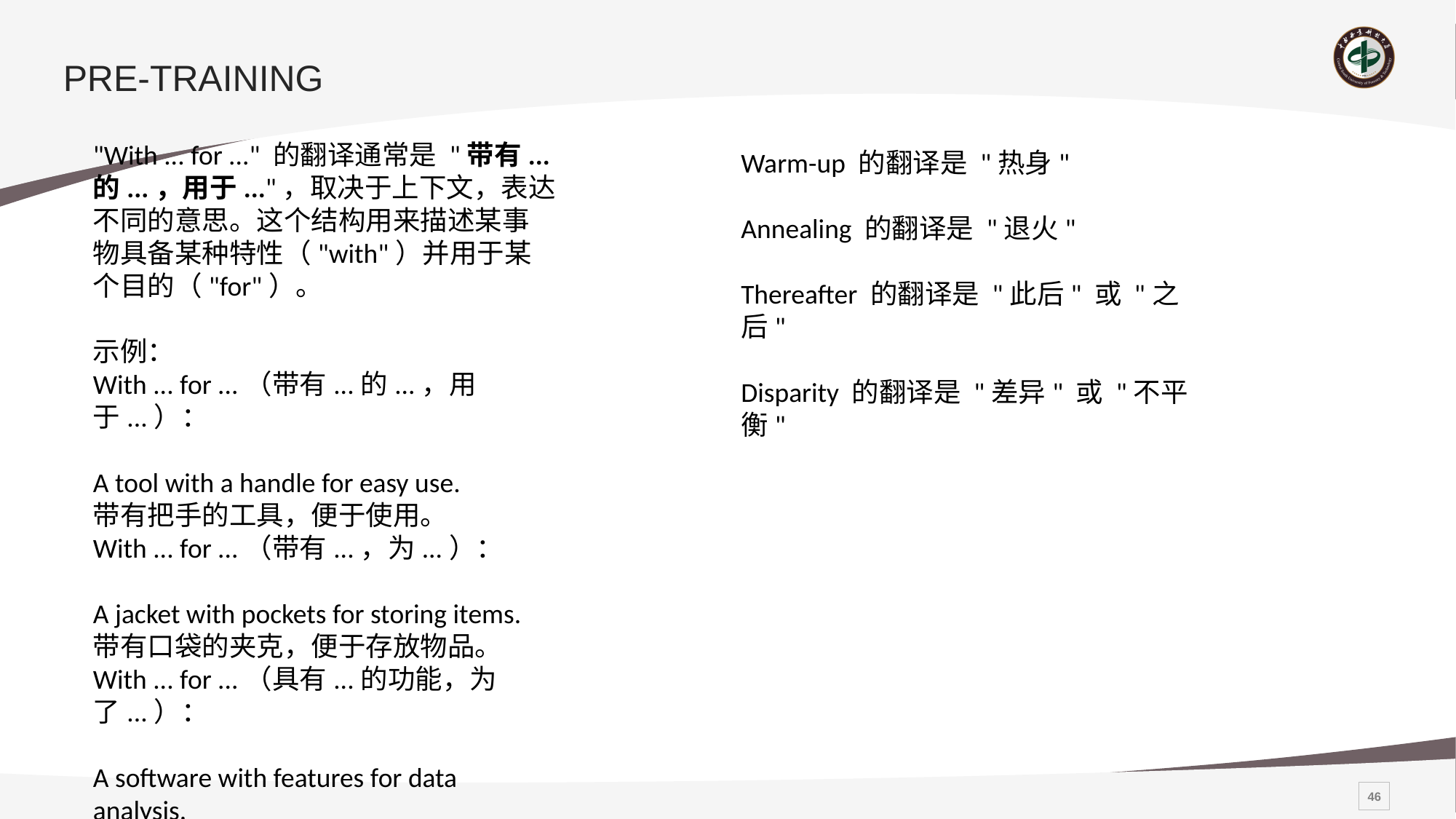

# PRE-TRAINING
"With ... for ..." 的翻译通常是 "带有...的...，用于..."，取决于上下文，表达不同的意思。这个结构用来描述某事物具备某种特性（"with"）并用于某个目的（"for"）。

示例：
With ... for ...（带有...的...，用于...）：

A tool with a handle for easy use.
带有把手的工具，便于使用。
With ... for ...（带有...，为...）：

A jacket with pockets for storing items.
带有口袋的夹克，便于存放物品。
With ... for ...（具有...的功能，为了...）：

A software with features for data analysis.
具有数据分析功能的软件。
Warm-up 的翻译是 "热身"

Annealing 的翻译是 "退火"

Thereafter 的翻译是 "此后" 或 "之后"

Disparity 的翻译是 "差异" 或 "不平衡"